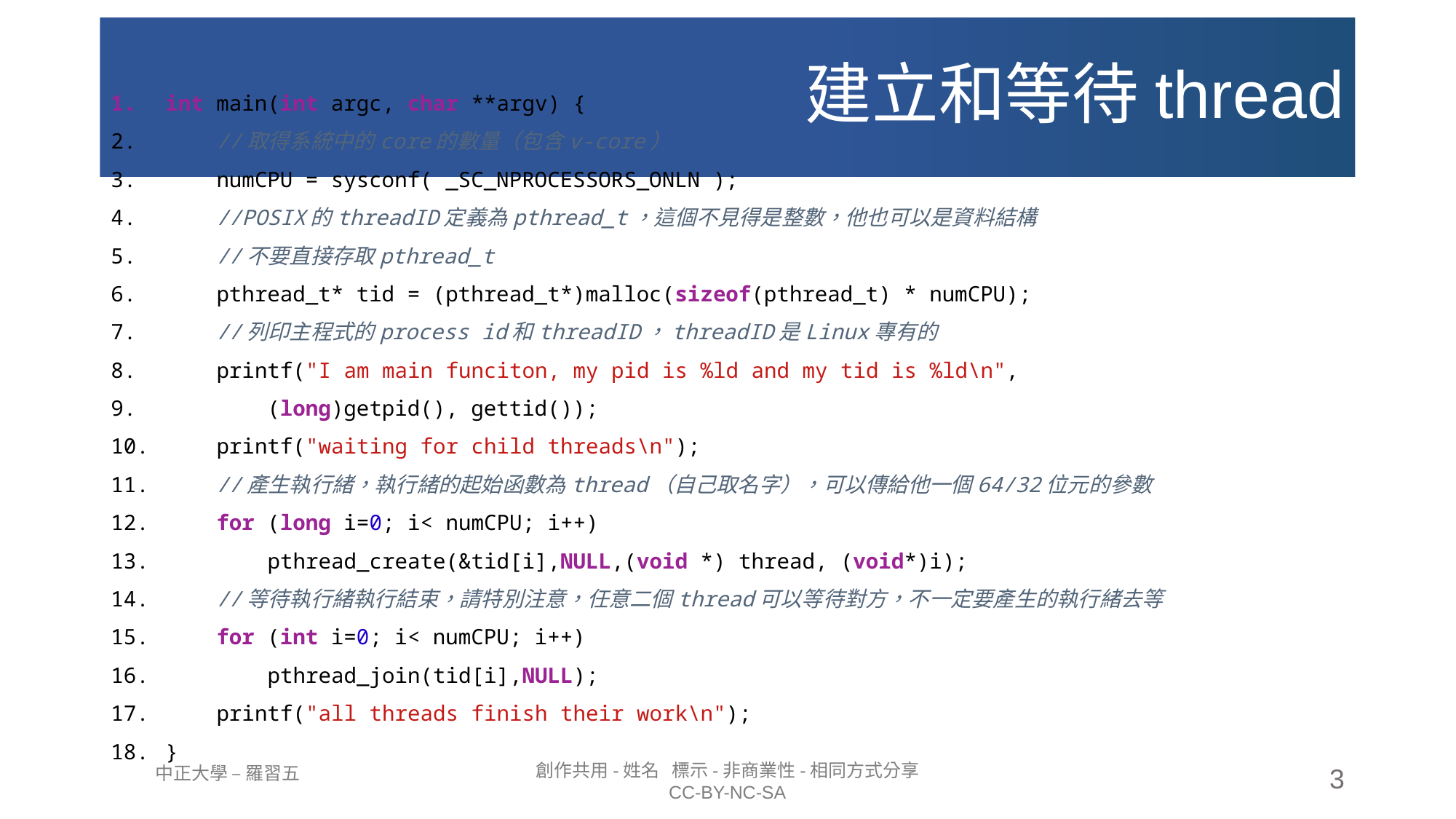

# 建立和等待thread
int main(int argc, char **argv) {
    //取得系統中的core的數量（包含v-core）
    numCPU = sysconf( _SC_NPROCESSORS_ONLN );
    //POSIX的threadID定義為pthread_t，這個不見得是整數，他也可以是資料結構
    //不要直接存取pthread_t
    pthread_t* tid = (pthread_t*)malloc(sizeof(pthread_t) * numCPU);
    //列印主程式的process id和threadID，threadID是Linux專有的
    printf("I am main funciton, my pid is %ld and my tid is %ld\n",
        (long)getpid(), gettid());
    printf("waiting for child threads\n");
    //產生執行緒，執行緒的起始函數為thread（自己取名字），可以傳給他一個64/32位元的參數
    for (long i=0; i< numCPU; i++)
        pthread_create(&tid[i],NULL,(void *) thread, (void*)i);
    //等待執行緒執行結束，請特別注意，任意二個thread可以等待對方，不一定要產生的執行緒去等
    for (int i=0; i< numCPU; i++)
        pthread_join(tid[i],NULL);
    printf("all threads finish their work\n");
}